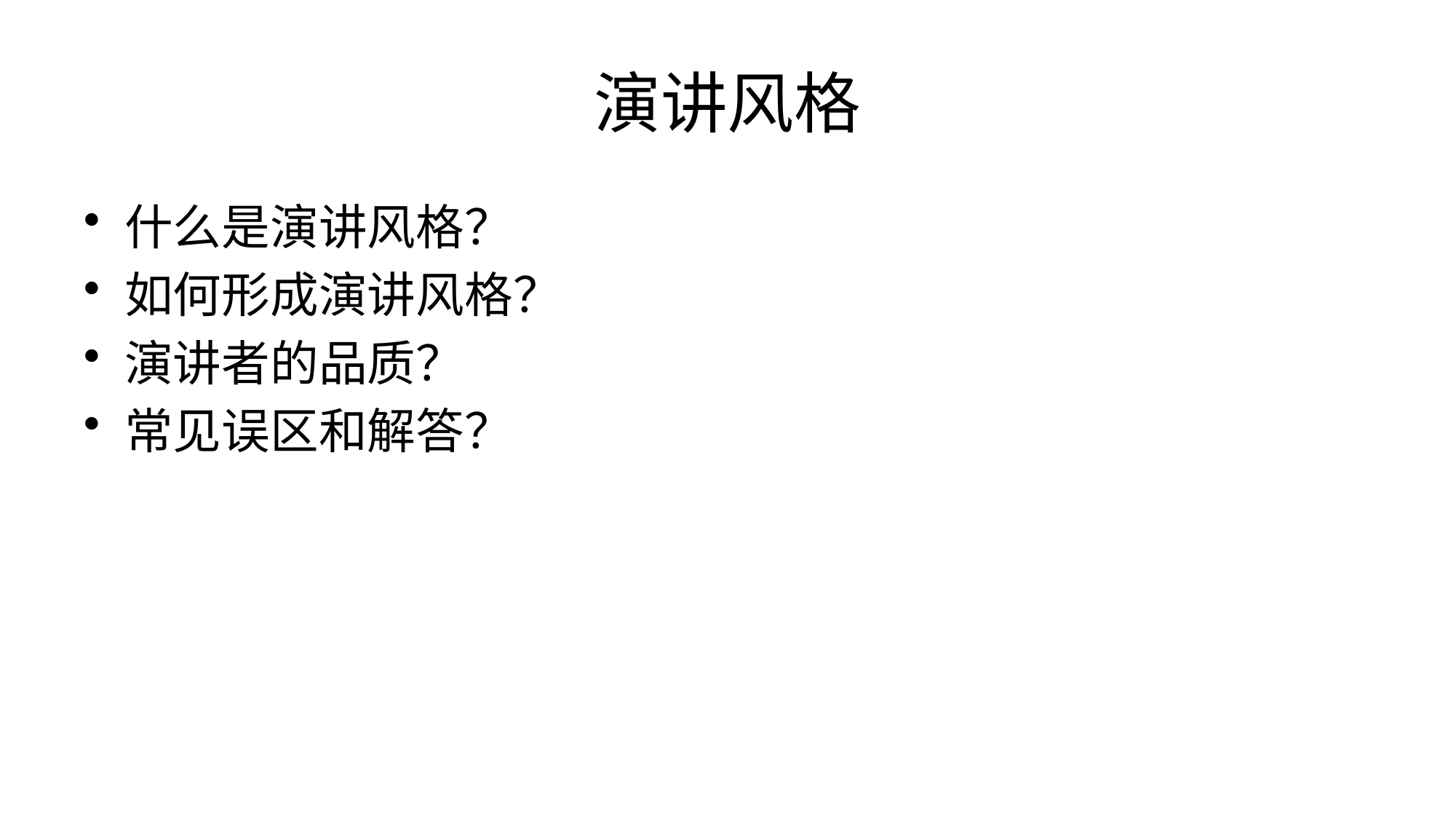

# 演讲风格
什么是演讲风格？
如何形成演讲风格？
演讲者的品质？
常见误区和解答？